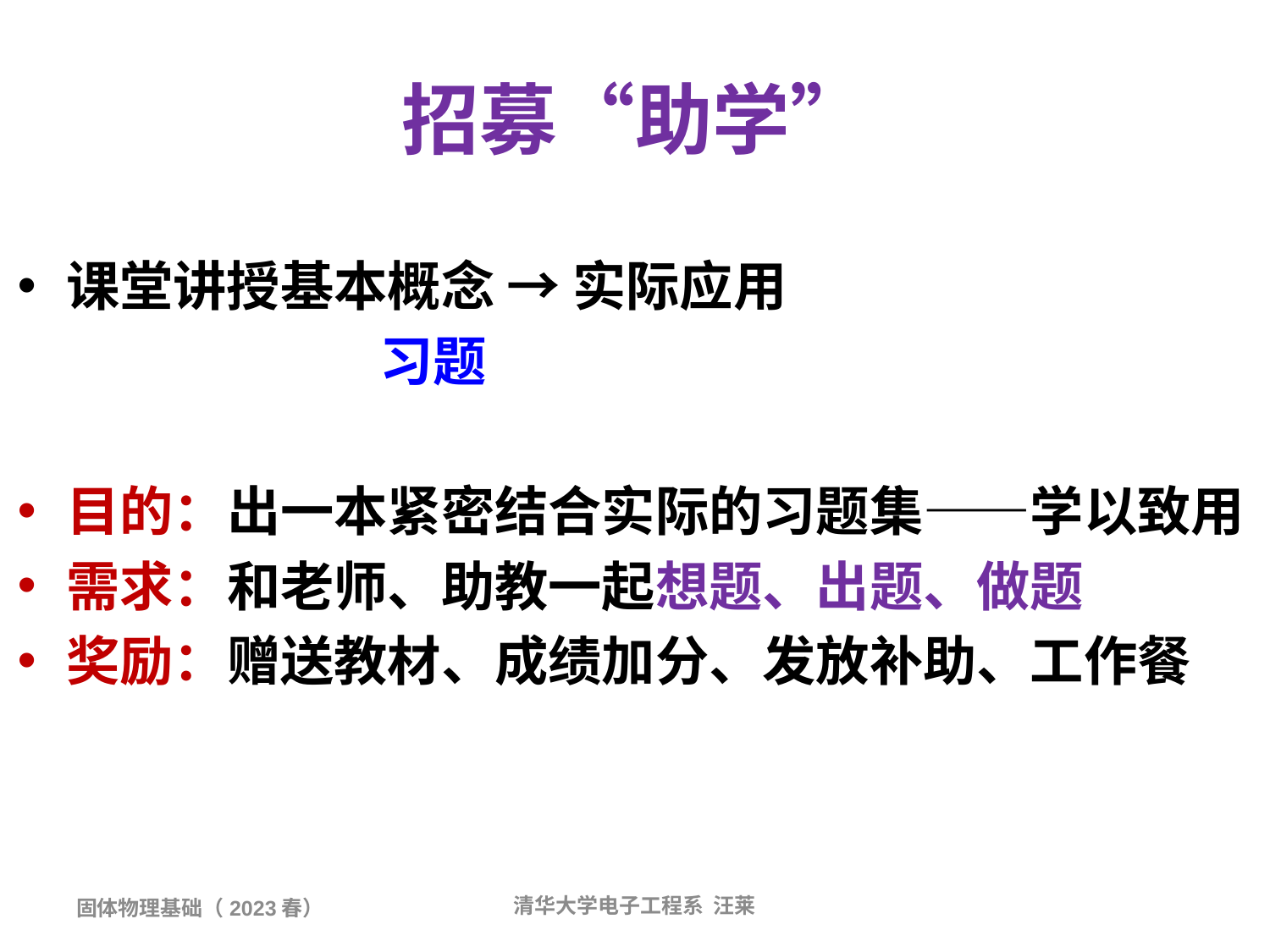

# 招募“助学”
课堂讲授基本概念 → 实际应用
                             习题

目的：出一本紧密结合实际的习题集——学以致用
需求：和老师、助教一起想题、出题、做题
奖励：赠送教材、成绩加分、发放补助、工作餐
固体物理基础（2023春）
清华大学电子工程系  汪莱
34